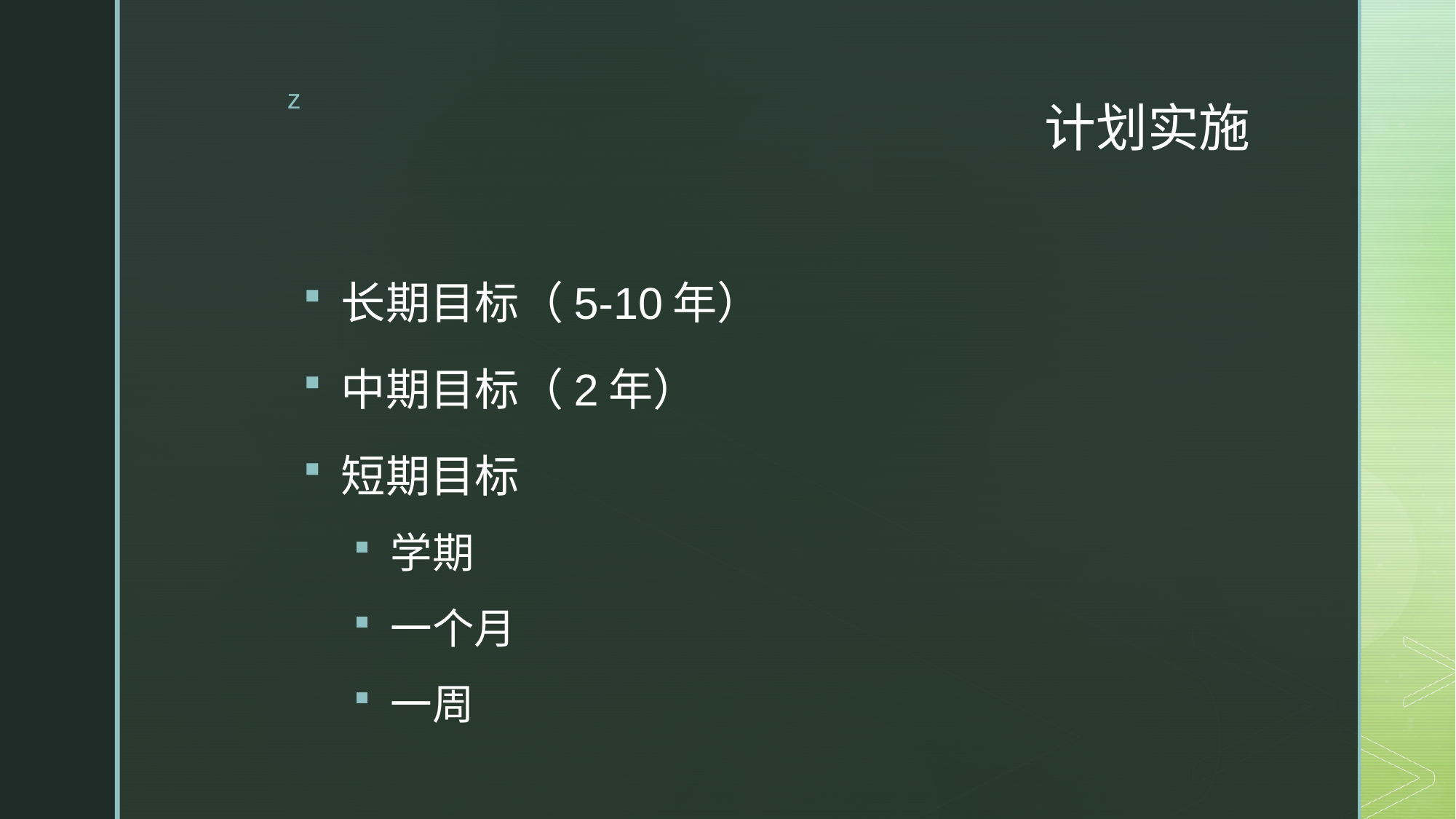

# 计划实施
长期目标（5-10年）
中期目标（2年）
短期目标
学期
一个月
一周